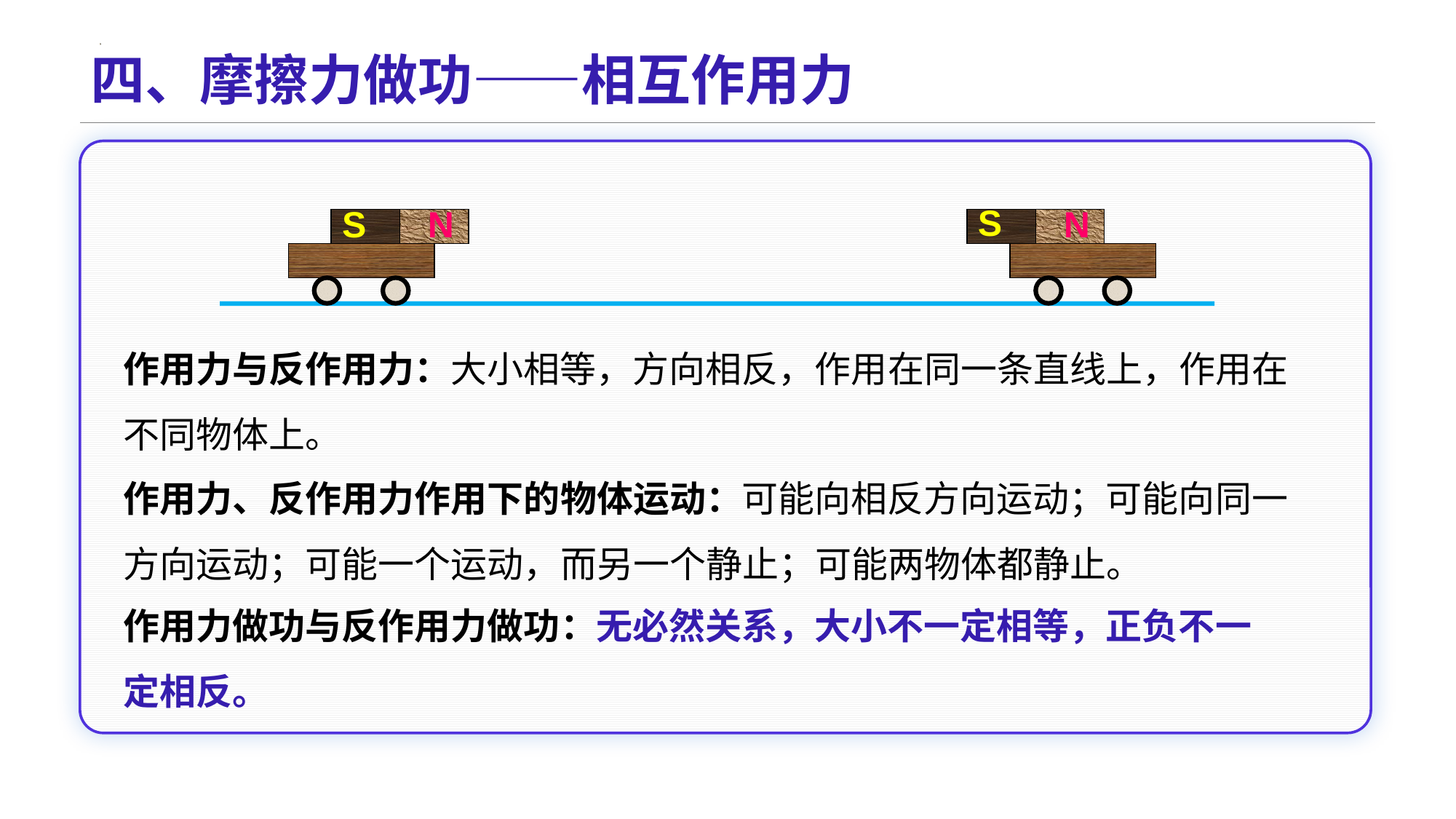

四、摩擦力做功——相互作用力
一、变力做功

S

N

S

N

作用力与反作用力：大小相等，方向相反，作用在同一条直线上，作用在不同物体上。
作用力、反作用力作用下的物体运动：可能向相反方向运动；可能向同一方向运动；可能一个运动，而另一个静止；可能两物体都静止。
作用力做功与反作用力做功：无必然关系，大小不一定相等，正负不一定相反。